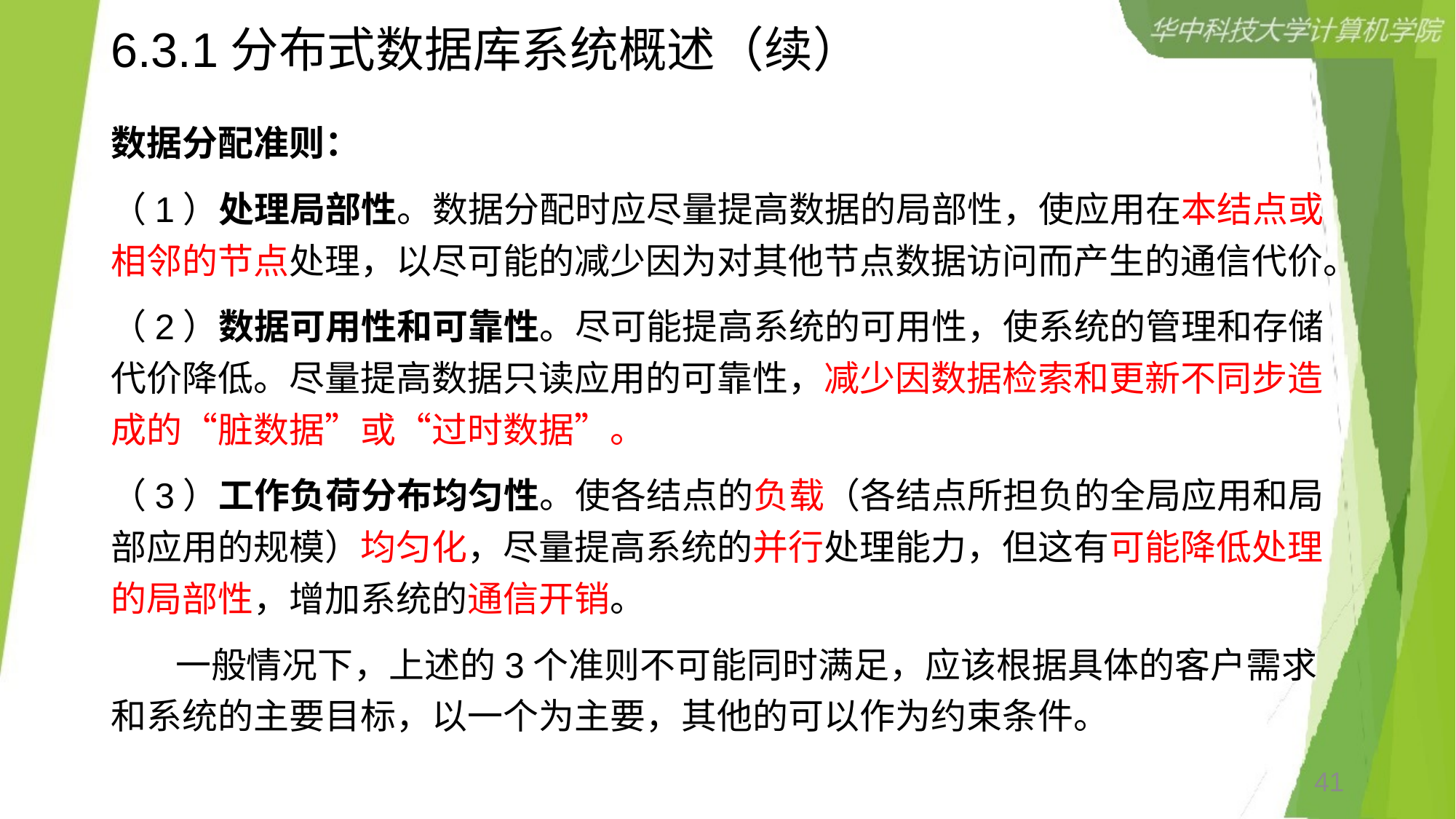

# 6.3.1分布式数据库系统概述（续）
数据分配准则：
（1）处理局部性。数据分配时应尽量提高数据的局部性，使应用在本结点或相邻的节点处理，以尽可能的减少因为对其他节点数据访问而产生的通信代价。
（2）数据可用性和可靠性。尽可能提高系统的可用性，使系统的管理和存储代价降低。尽量提高数据只读应用的可靠性，减少因数据检索和更新不同步造成的“脏数据”或“过时数据”。
（3）工作负荷分布均匀性。使各结点的负载（各结点所担负的全局应用和局部应用的规模）均匀化，尽量提高系统的并行处理能力，但这有可能降低处理的局部性，增加系统的通信开销。
       一般情况下，上述的3个准则不可能同时满足，应该根据具体的客户需求和系统的主要目标，以一个为主要，其他的可以作为约束条件。
41